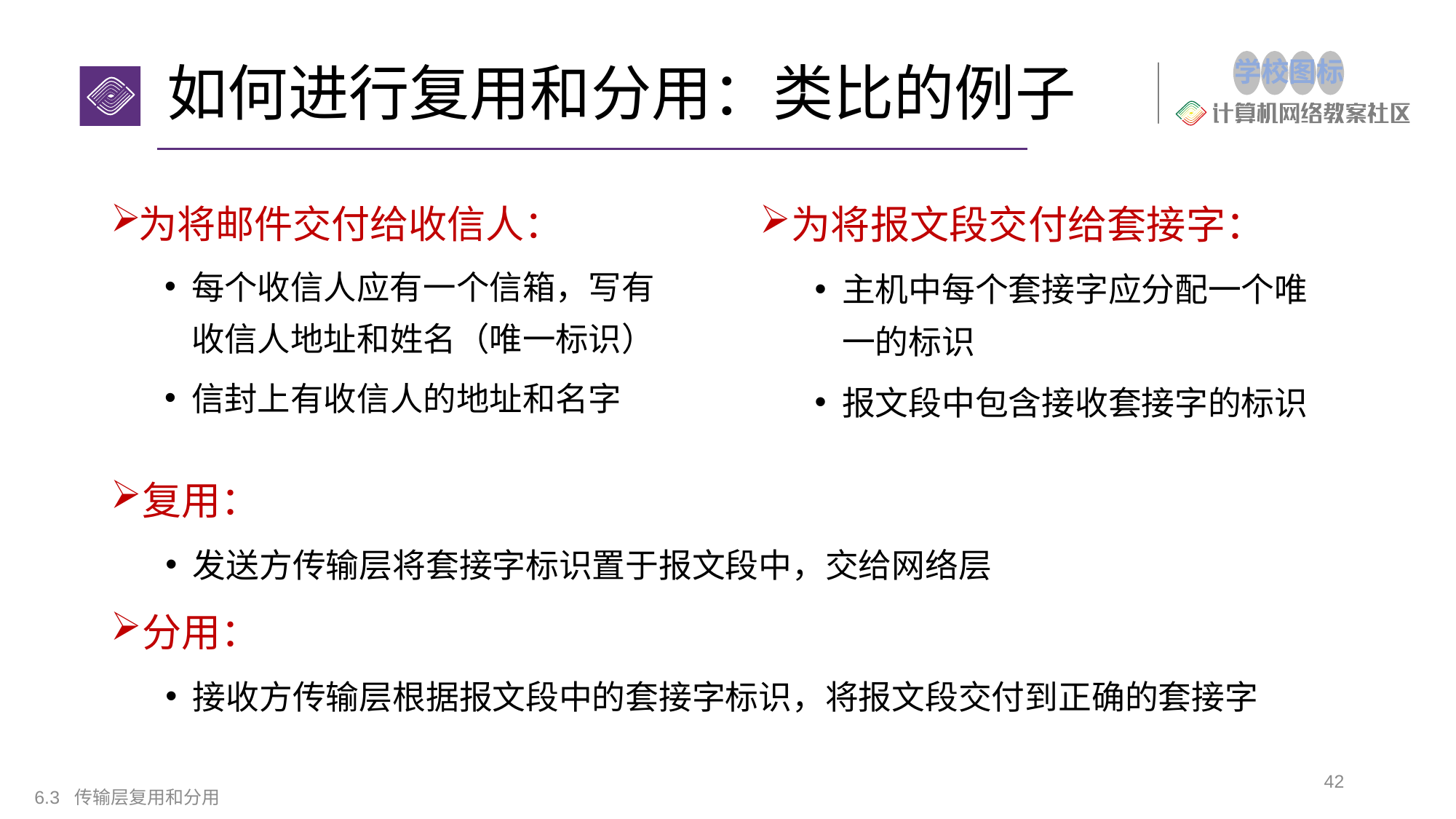

# 如何进行复用和分用：类比的例子
为将报文段交付给套接字：
主机中每个套接字应分配一个唯一的标识
报文段中包含接收套接字的标识

为将邮件交付给收信人：
每个收信人应有一个信箱，写有收信人地址和姓名（唯一标识）
信封上有收信人的地址和名字

复用：
发送方传输层将套接字标识置于报文段中，交给网络层
分用：
接收方传输层根据报文段中的套接字标识，将报文段交付到正确的套接字
42
6.3  传输层复用和分用